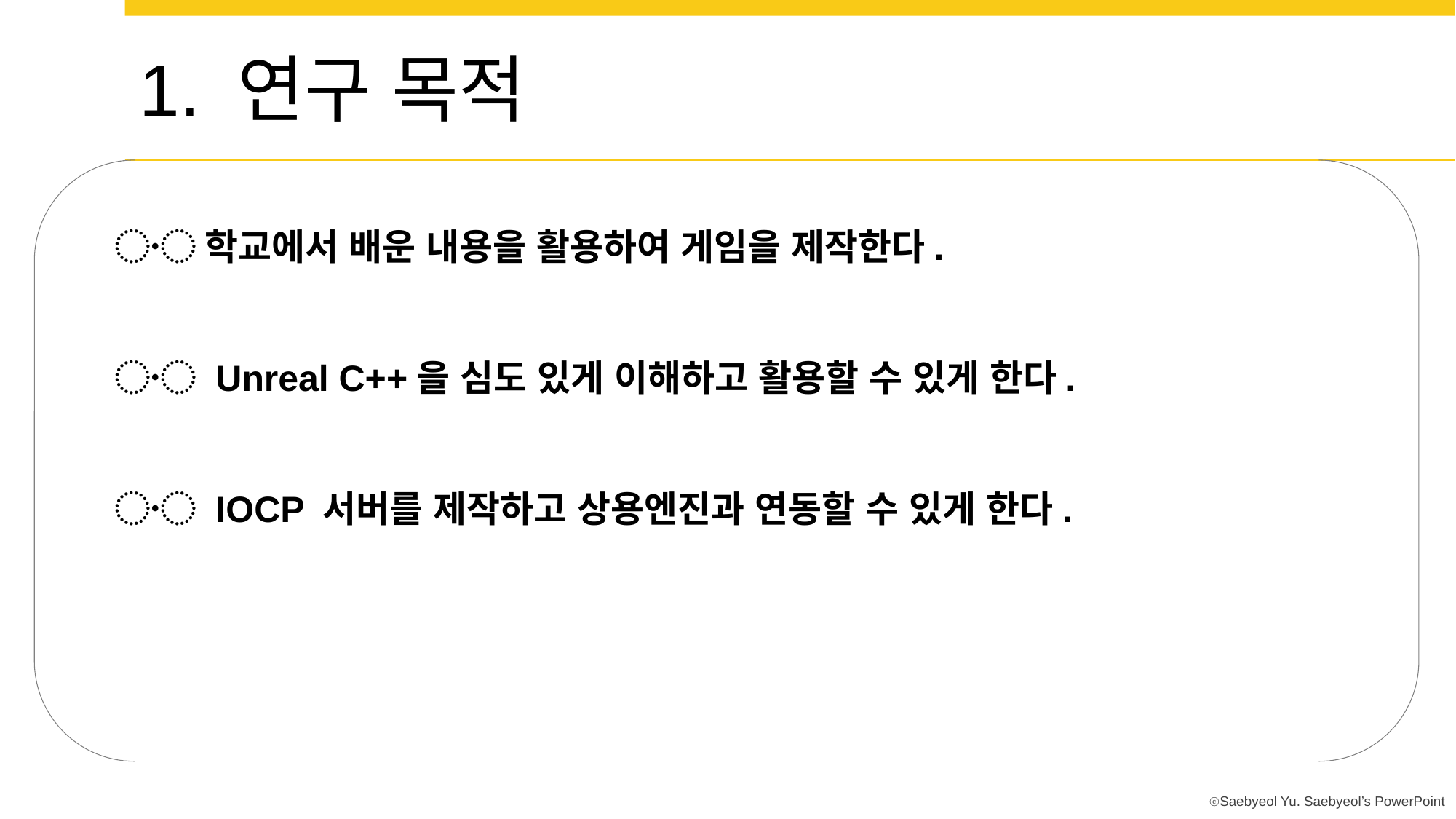

1. 연구 목적

〮 학교에서 배운 내용을 활용하여 게임을 제작한다.

〮 Unreal C++을 심도 있게 이해하고 활용할 수 있게 한다.

〮 IOCP 서버를 제작하고 상용엔진과 연동할 수 있게 한다.